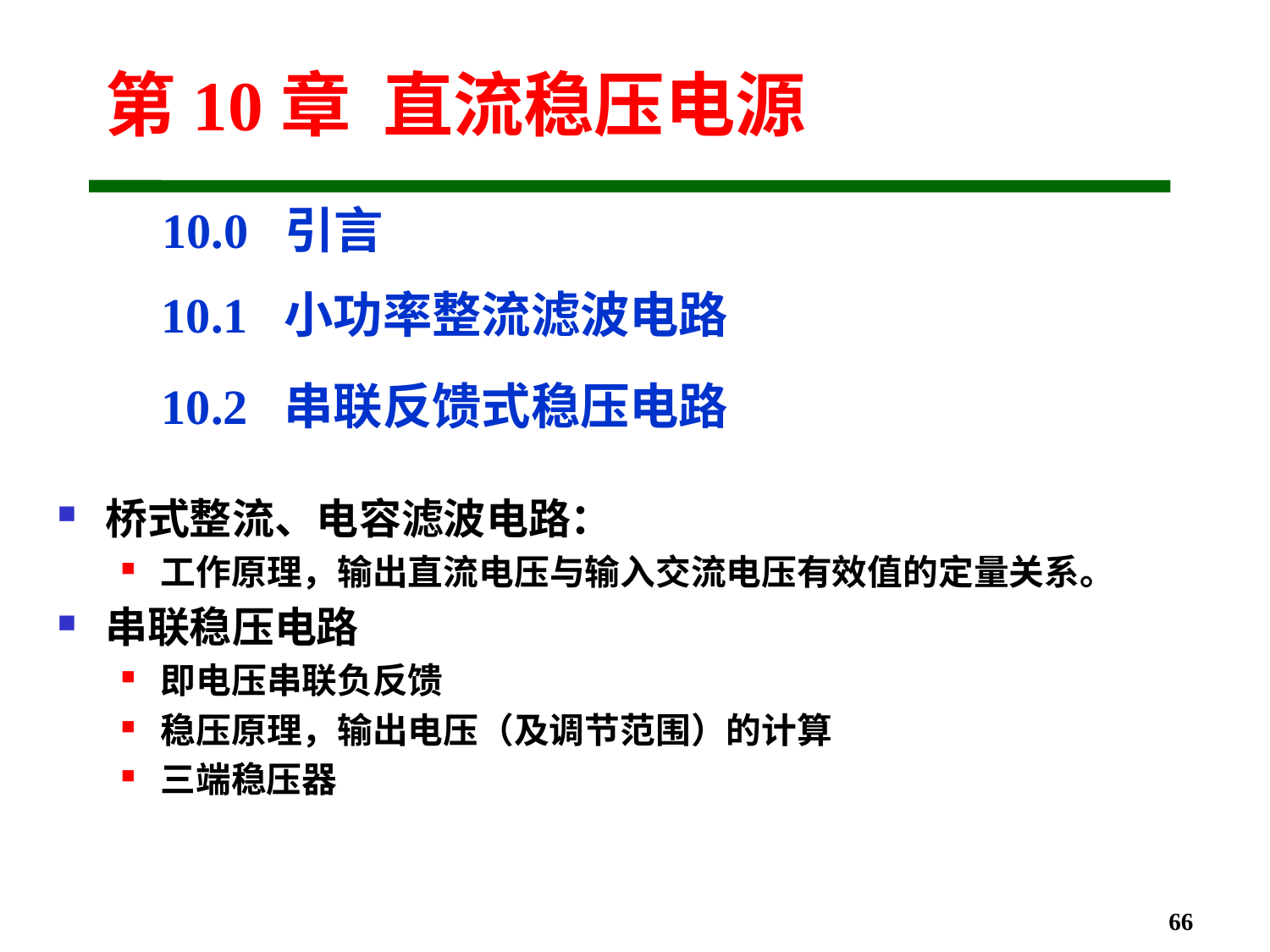

# 第10章  直流稳压电源

  10.0  引言
  10.1  小功率整流滤波电路
  10.2  串联反馈式稳压电路
桥式整流、电容滤波电路：
工作原理，输出直流电压与输入交流电压有效值的定量关系。
串联稳压电路
即电压串联负反馈
稳压原理，输出电压（及调节范围）的计算
三端稳压器
66